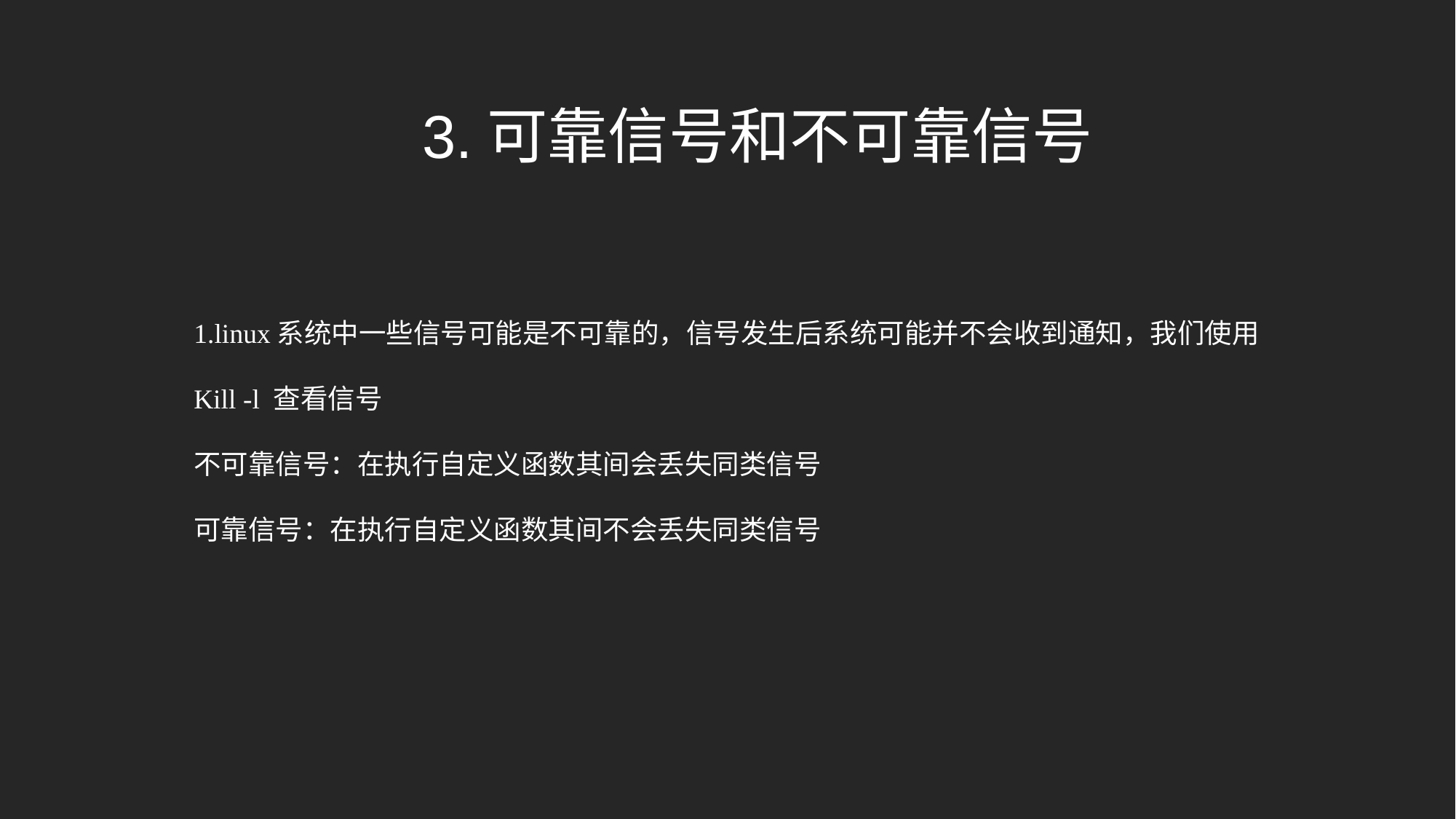

3.可靠信号和不可靠信号

1.linux系统中一些信号可能是不可靠的，信号发生后系统可能并不会收到通知，我们使用

Kill -l 查看信号

不可靠信号：在执行自定义函数其间会丢失同类信号

可靠信号：在执行自定义函数其间不会丢失同类信号